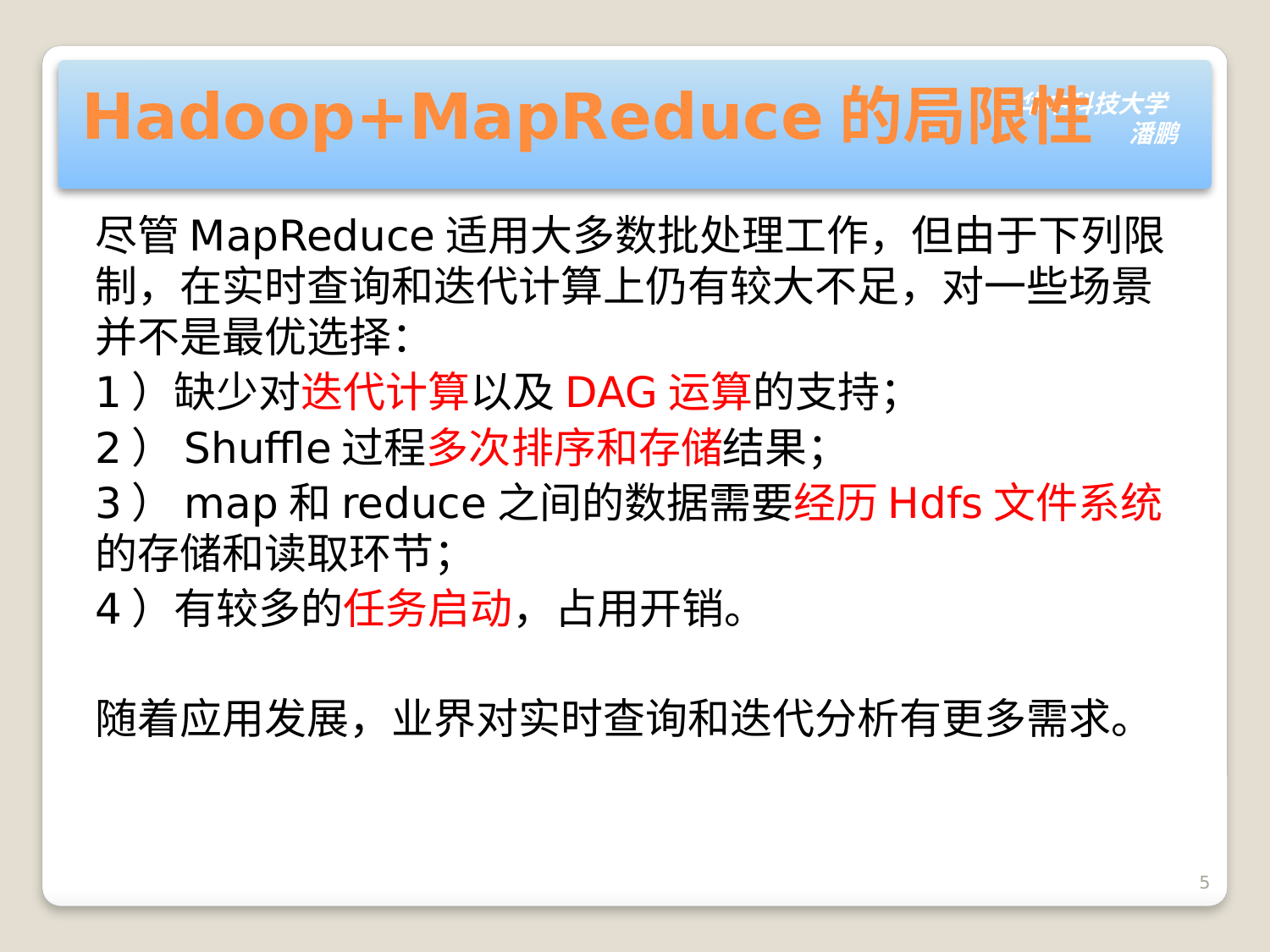

# Hadoop+MapReduce的局限性
尽管MapReduce适用大多数批处理工作，但由于下列限制，在实时查询和迭代计算上仍有较大不足，对一些场景并不是最优选择：
1）缺少对迭代计算以及DAG运算的支持；
2）Shuffle过程多次排序和存储结果；
3）map和reduce之间的数据需要经历Hdfs文件系统的存储和读取环节；
4）有较多的任务启动，占用开销。

随着应用发展，业界对实时查询和迭代分析有更多需求。
5